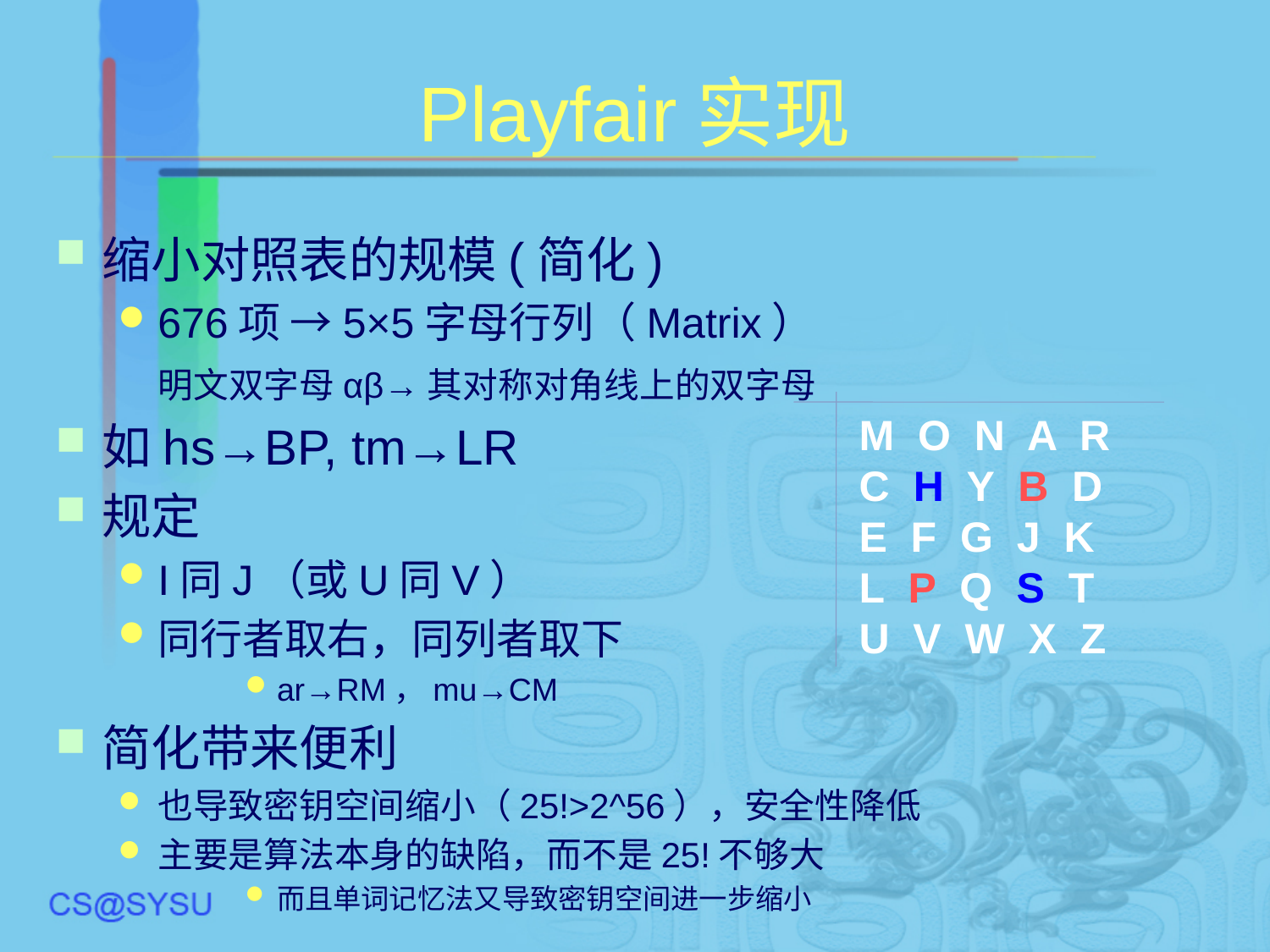

# Playfair实现
缩小对照表的规模(简化)
676项 →5×5字母行列（Matrix）
	明文双字母αβ→其对称对角线上的双字母
如hs→BP, tm→LR
规定
I同J（或U同V）
同行者取右，同列者取下
ar→RM，mu→CM
简化带来便利
也导致密钥空间缩小（25!>2^56），安全性降低
主要是算法本身的缺陷，而不是25!不够大
而且单词记忆法又导致密钥空间进一步缩小
M  O  N  A  R
C  H  Y  B  D
E  F  G  J  K
L  P  Q  S  T
U  V  W  X  Z